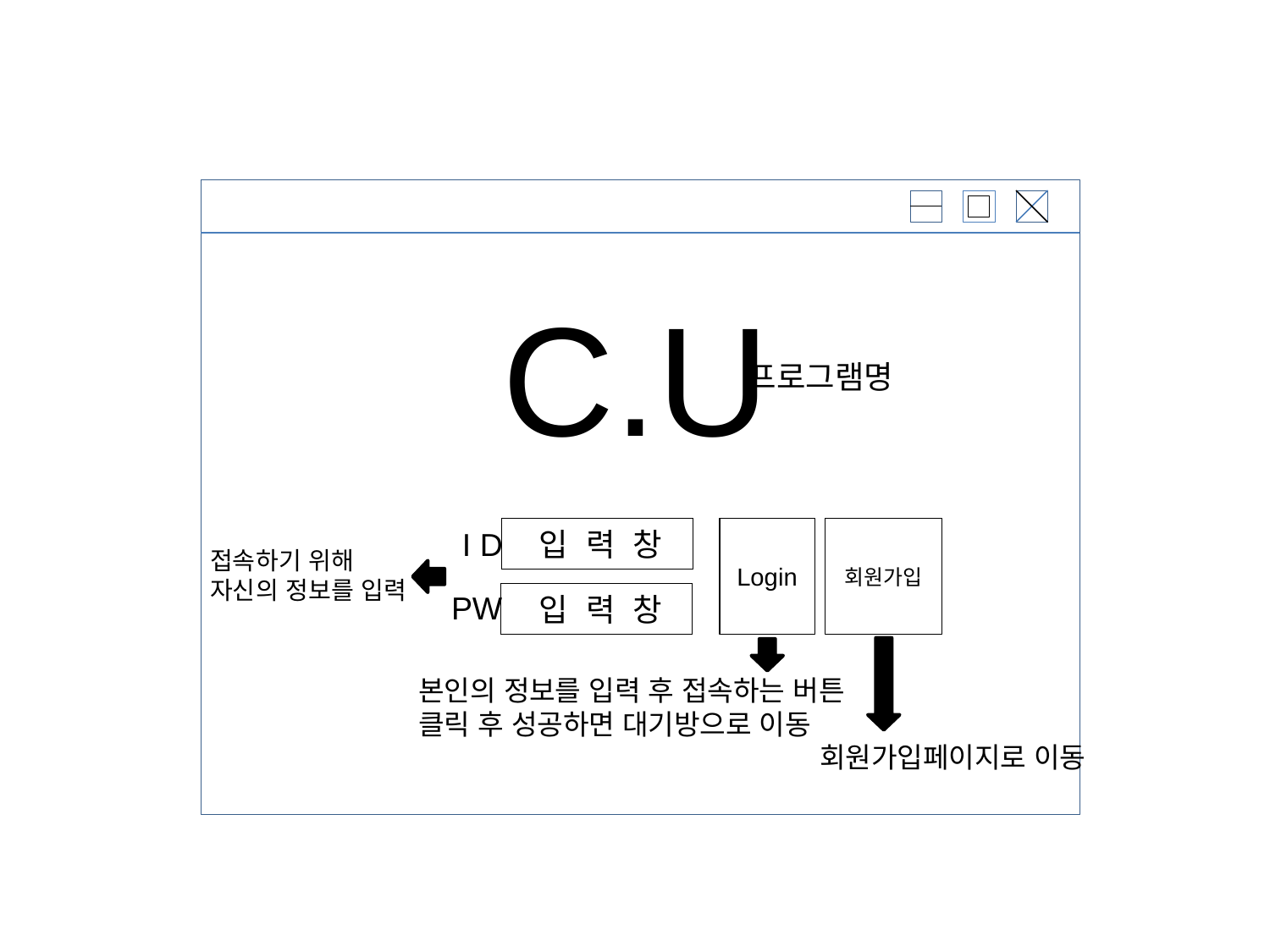

C.U
프로그램명
I D
  입  력  창
Login
회원가입
접속하기 위해
자신의 정보를 입력

PW
  입  력  창

본인의 정보를 입력 후 접속하는 버튼
클릭 후 성공하면 대기방으로 이동

회원가입페이지로 이동